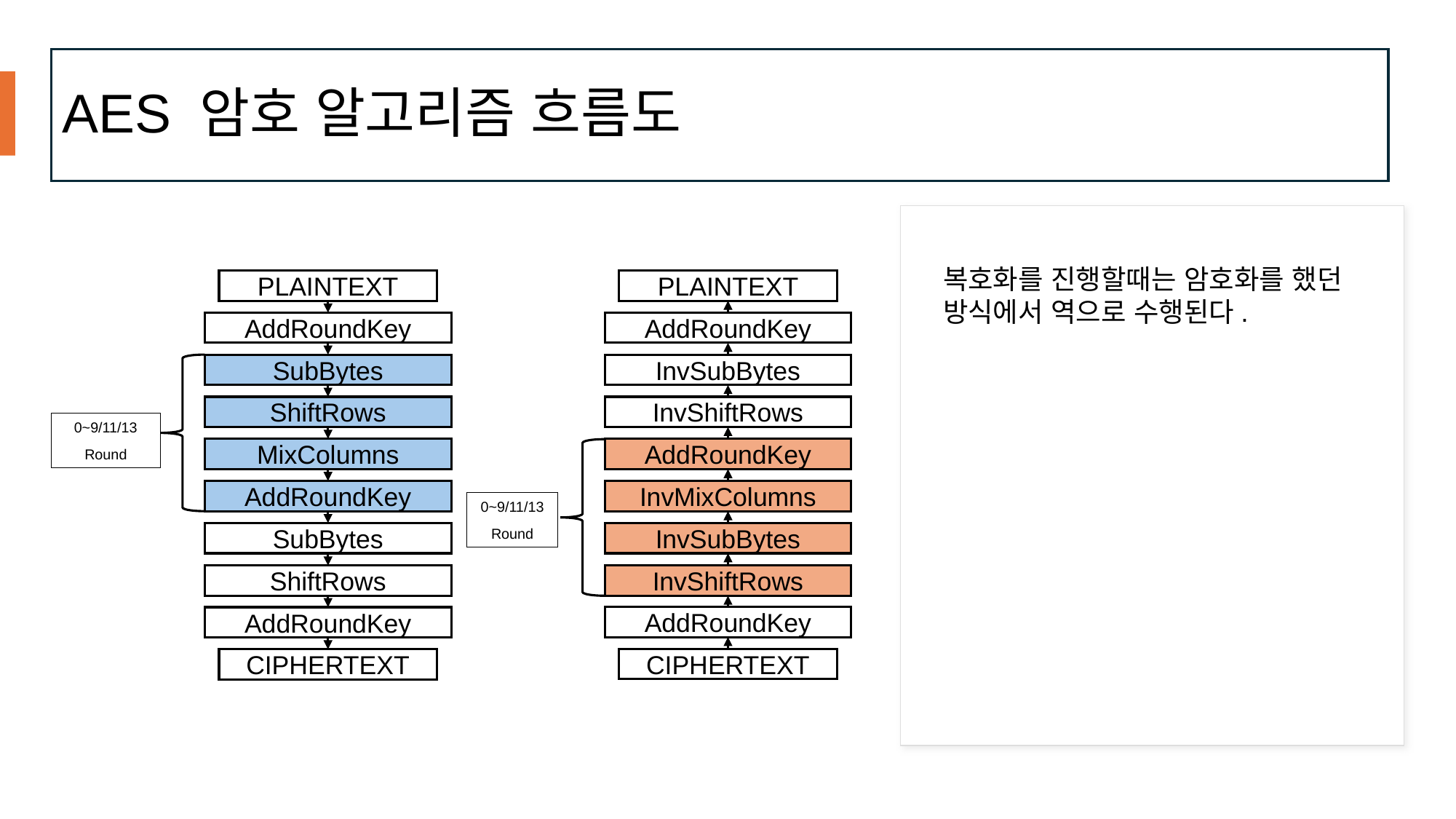

AES 암호 알고리즘 흐름도

복호화를 진행할때는 암호화를 했던
방식에서 역으로 수행된다.
PLAINTEXT
PLAINTEXT
AddRoundKey
AddRoundKey

InvSubBytes
SubBytes
InvShiftRows
ShiftRows
0~9/11/13
Round
MixColumns
AddRoundKey

AddRoundKey
InvMixColumns
0~9/11/13
Round
InvSubBytes
SubBytes
InvShiftRows
ShiftRows
AddRoundKey
AddRoundKey
CIPHERTEXT
CIPHERTEXT